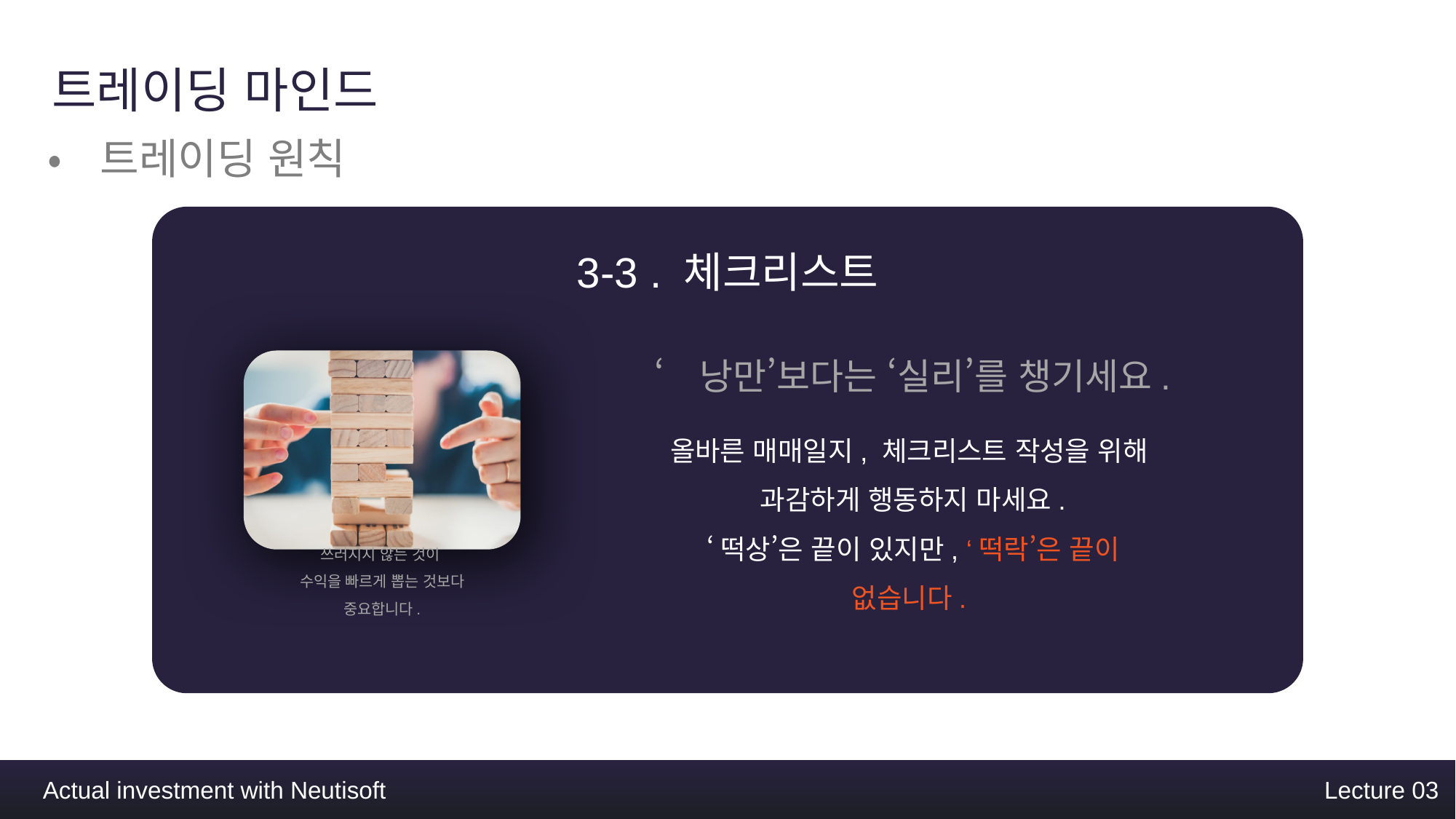

트레이딩 마인드
•트레이딩 원칙

3-3 . 체크리스트
‘낭만’보다는 ‘실리’를 챙기세요.
올바른 매매일지, 체크리스트 작성을 위해
과감하게 행동하지 마세요.
‘떡상’은 끝이 있지만, ‘떡락’은 끝이 없습니다.

쓰러지지 않는 것이
수익을 빠르게 뽑는 것보다 중요합니다.

Actual investment with Neutisoft
Lecture 03